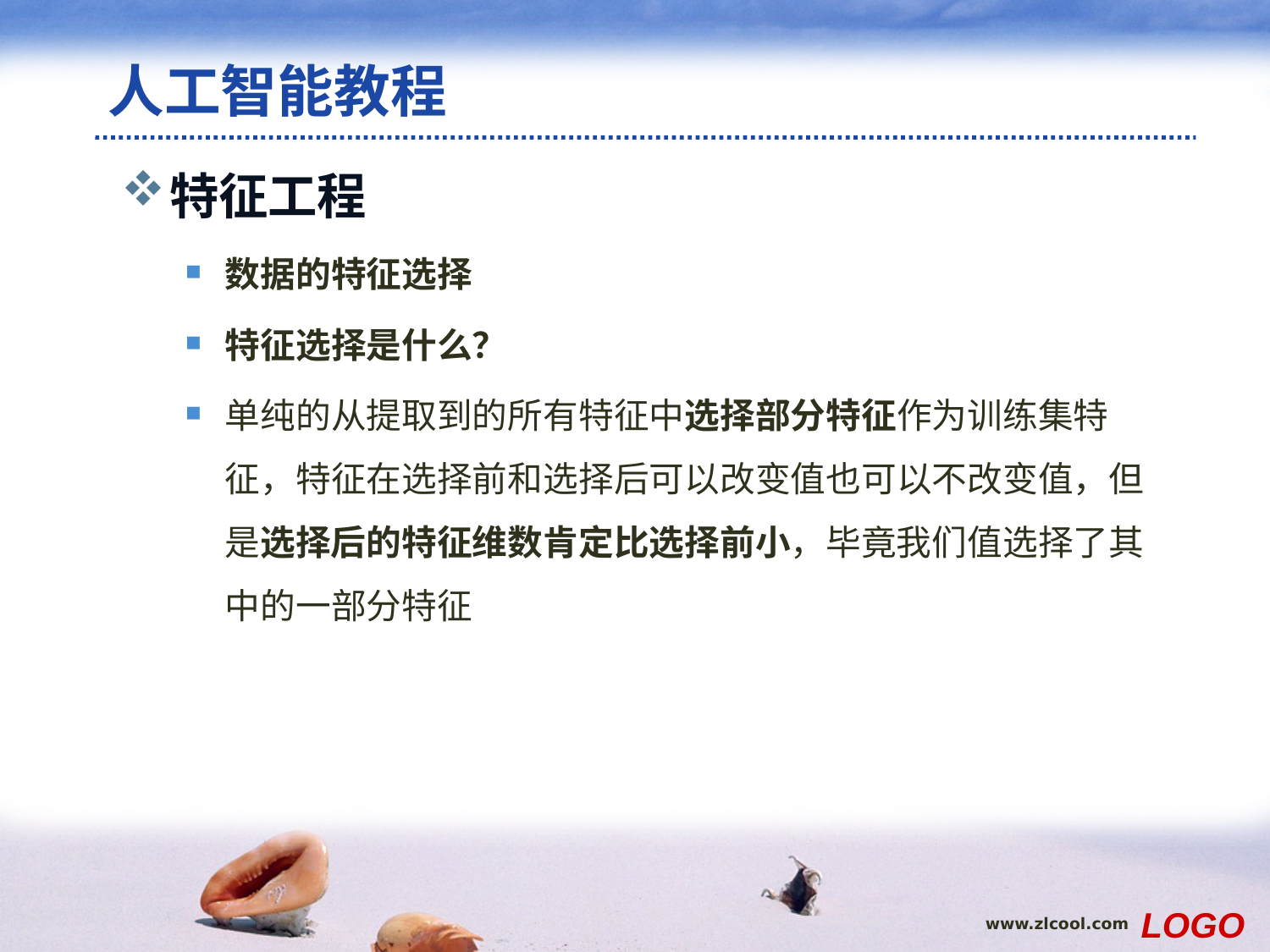

# 人工智能教程
特征工程
数据的特征选择
特征选择是什么？
单纯的从提取到的所有特征中选择部分特征作为训练集特征，特征在选择前和选择后可以改变值也可以不改变值，但是选择后的特征维数肯定比选择前小，毕竟我们值选择了其中的一部分特征

LOGO
www.zlcool.com